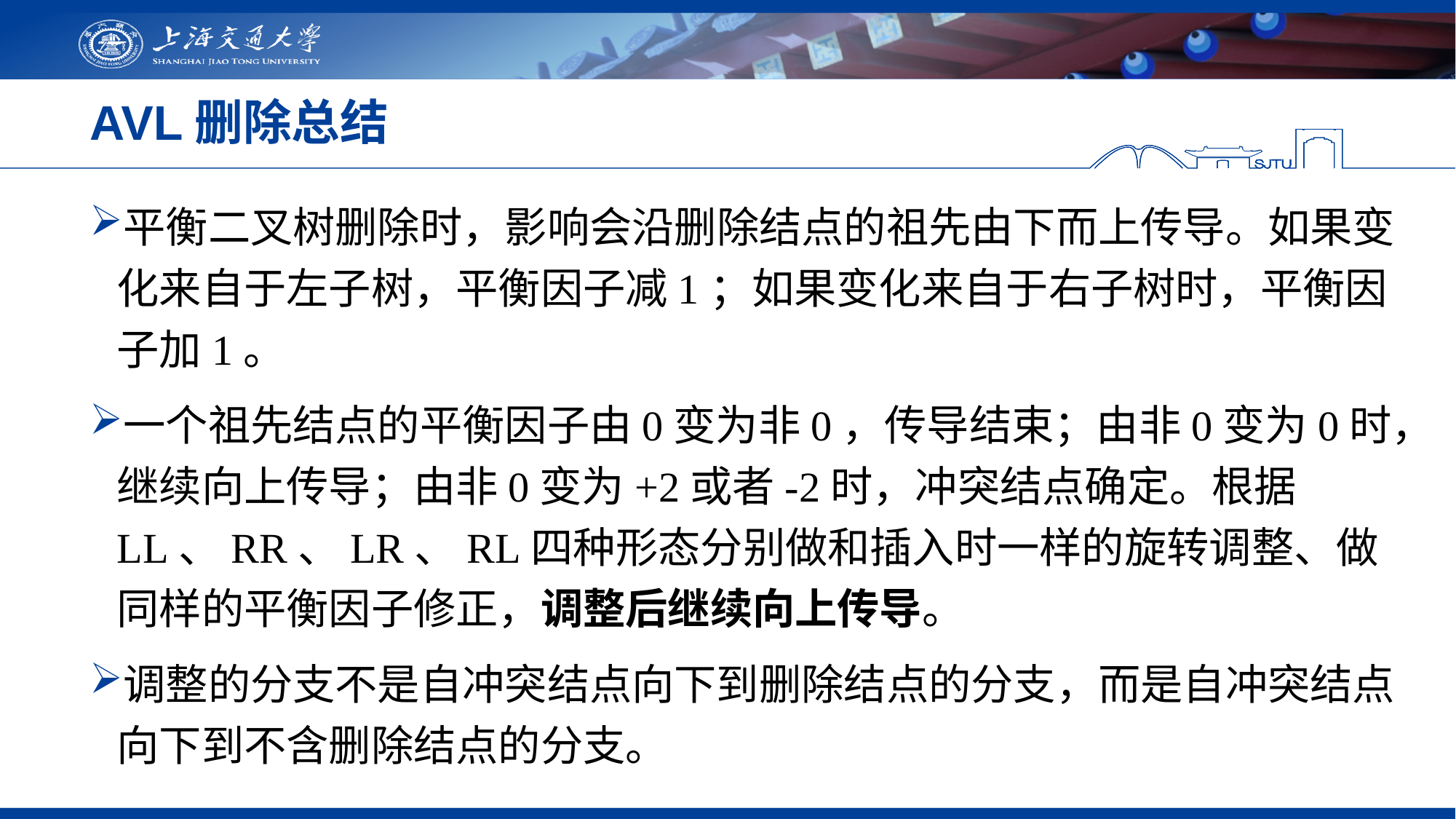

# AVL删除总结
平衡二叉树删除时，影响会沿删除结点的祖先由下而上传导。如果变化来自于左子树，平衡因子减1；如果变化来自于右子树时，平衡因子加1。
一个祖先结点的平衡因子由0变为非0，传导结束；由非0变为0时，继续向上传导；由非0变为+2或者-2时，冲突结点确定。根据LL、RR、LR、RL四种形态分别做和插入时一样的旋转调整、做同样的平衡因子修正，调整后继续向上传导。
调整的分支不是自冲突结点向下到删除结点的分支，而是自冲突结点向下到不含删除结点的分支。